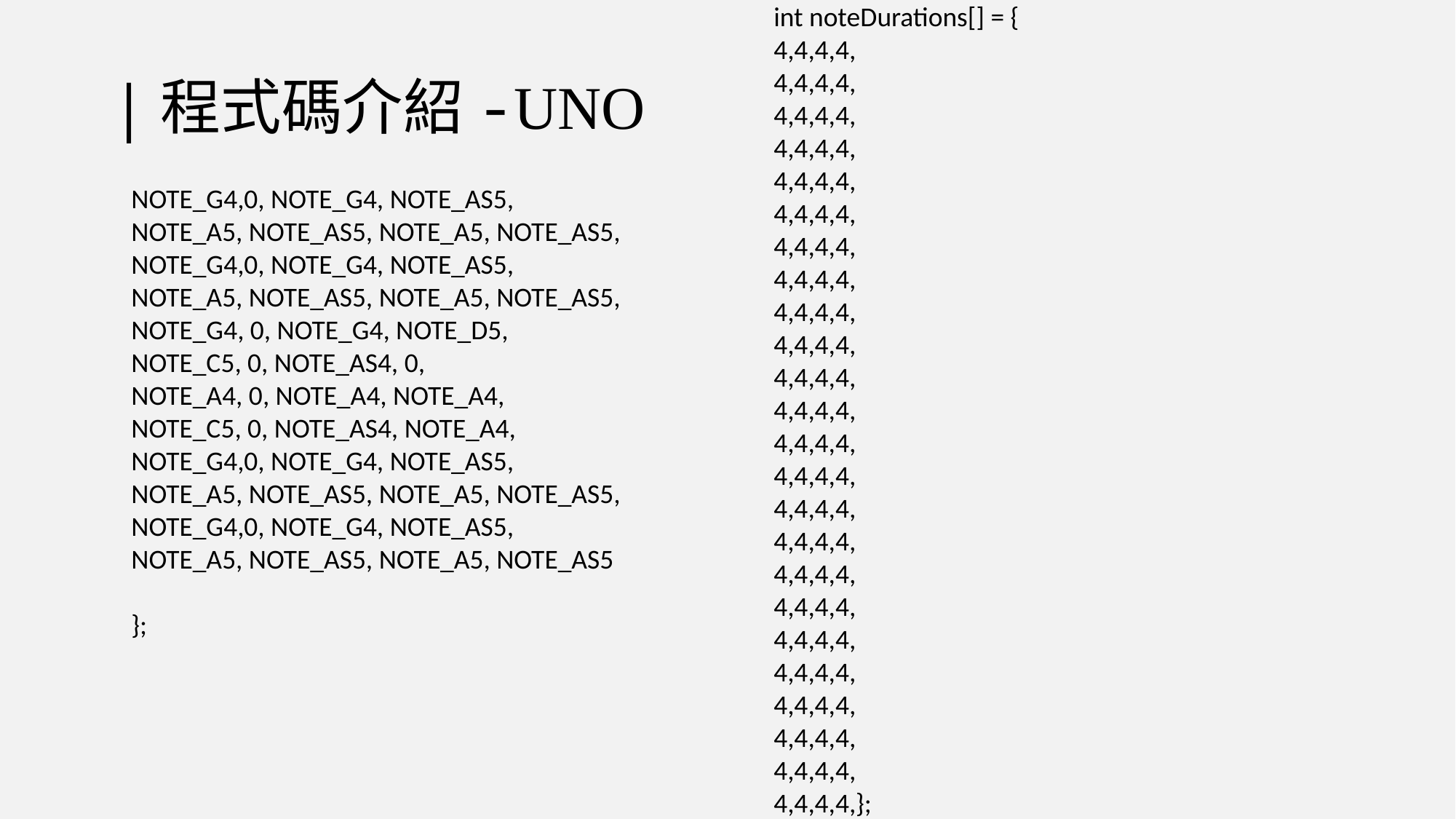

int noteDurations[] = {
4,4,4,4,
4,4,4,4,
4,4,4,4,
4,4,4,4,
4,4,4,4,
4,4,4,4,
4,4,4,4,
4,4,4,4,
4,4,4,4,
4,4,4,4,
4,4,4,4,
4,4,4,4,
4,4,4,4,
4,4,4,4,
4,4,4,4,
4,4,4,4,
4,4,4,4,
4,4,4,4,
4,4,4,4,
4,4,4,4,
4,4,4,4,
4,4,4,4,
4,4,4,4,
4,4,4,4,};
# |程式碼介紹-UNO
NOTE_G4,0, NOTE_G4, NOTE_AS5,
NOTE_A5, NOTE_AS5, NOTE_A5, NOTE_AS5,
NOTE_G4,0, NOTE_G4, NOTE_AS5,
NOTE_A5, NOTE_AS5, NOTE_A5, NOTE_AS5,
NOTE_G4, 0, NOTE_G4, NOTE_D5,
NOTE_C5, 0, NOTE_AS4, 0,
NOTE_A4, 0, NOTE_A4, NOTE_A4,
NOTE_C5, 0, NOTE_AS4, NOTE_A4,
NOTE_G4,0, NOTE_G4, NOTE_AS5,
NOTE_A5, NOTE_AS5, NOTE_A5, NOTE_AS5,
NOTE_G4,0, NOTE_G4, NOTE_AS5,
NOTE_A5, NOTE_AS5, NOTE_A5, NOTE_AS5

};